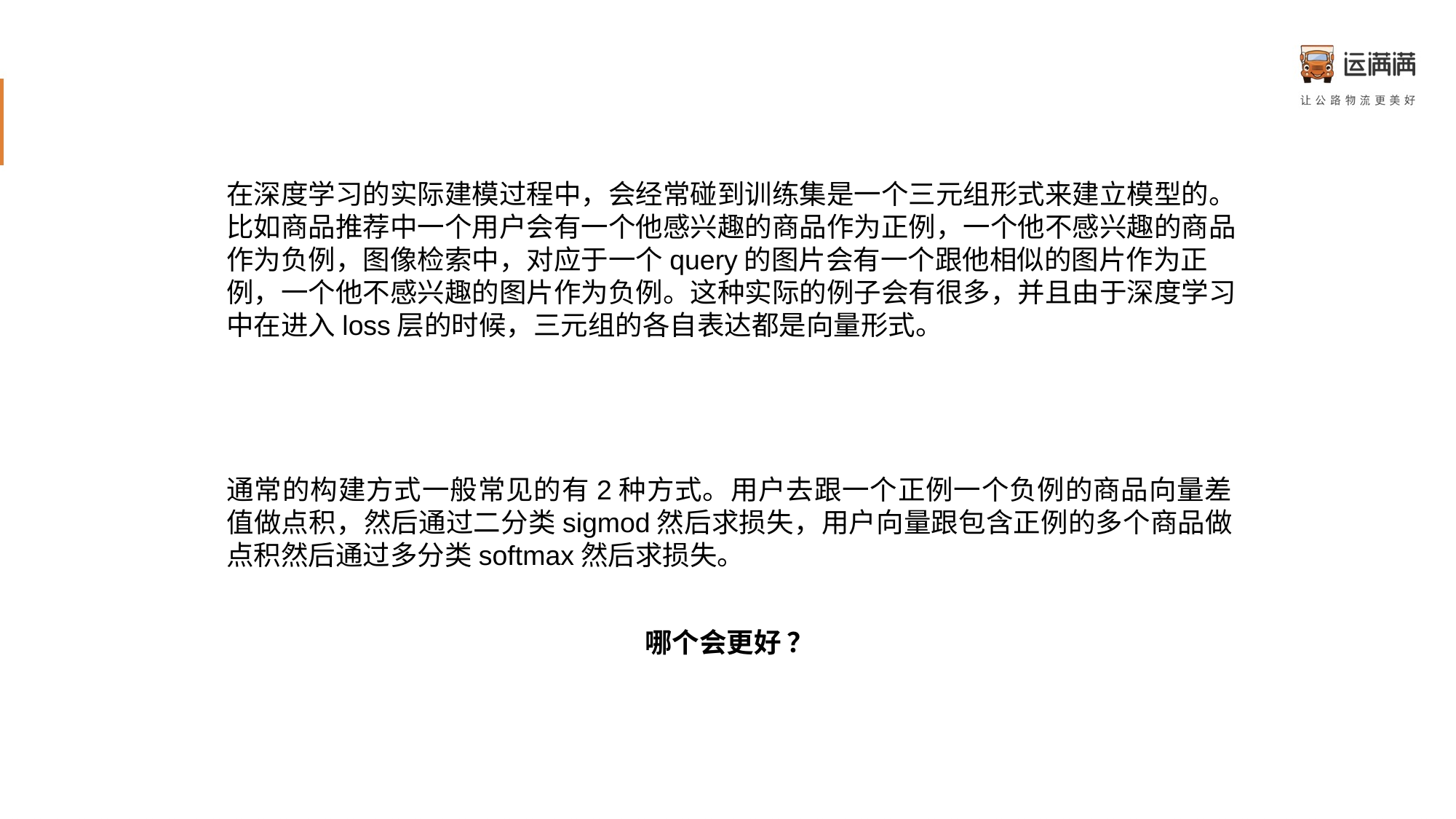

在深度学习的实际建模过程中，会经常碰到训练集是一个三元组形式来建立模型的。比如商品推荐中一个用户会有一个他感兴趣的商品作为正例，一个他不感兴趣的商品作为负例，图像检索中，对应于一个query的图片会有一个跟他相似的图片作为正例，一个他不感兴趣的图片作为负例。这种实际的例子会有很多，并且由于深度学习中在进入loss层的时候，三元组的各自表达都是向量形式。
通常的构建方式一般常见的有2种方式。用户去跟一个正例一个负例的商品向量差值做点积，然后通过二分类sigmod然后求损失，用户向量跟包含正例的多个商品做点积然后通过多分类softmax然后求损失。
哪个会更好 ？